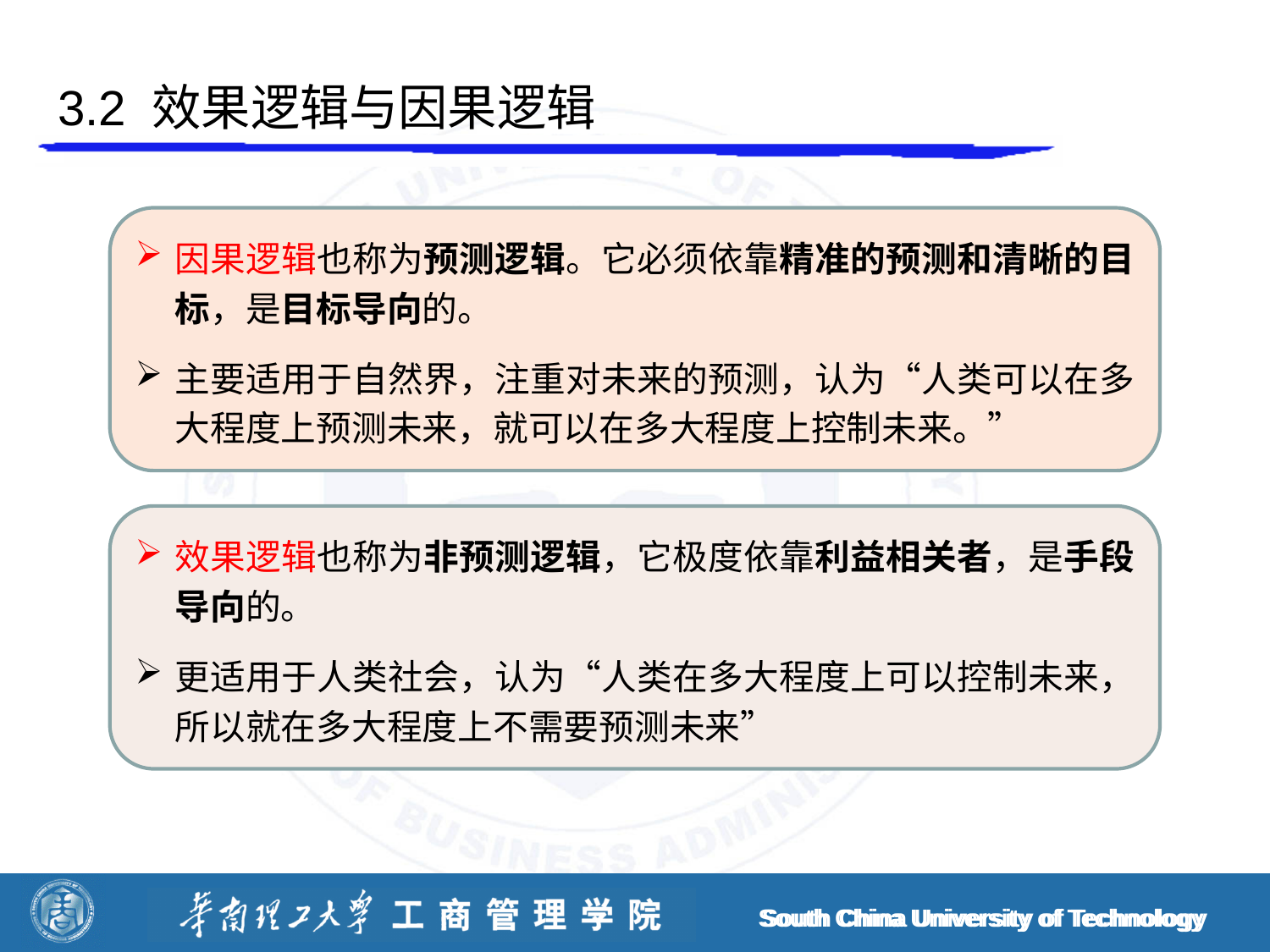

# 3.2 效果逻辑与因果逻辑
因果逻辑也称为预测逻辑。它必须依靠精准的预测和清晰的目标，是目标导向的。
主要适用于自然界，注重对未来的预测，认为“人类可以在多大程度上预测未来，就可以在多大程度上控制未来。”
效果逻辑也称为非预测逻辑，它极度依靠利益相关者，是手段导向的。
更适用于人类社会，认为“人类在多大程度上可以控制未来，所以就在多大程度上不需要预测未来”
South China University of Technology
South China University of Technology